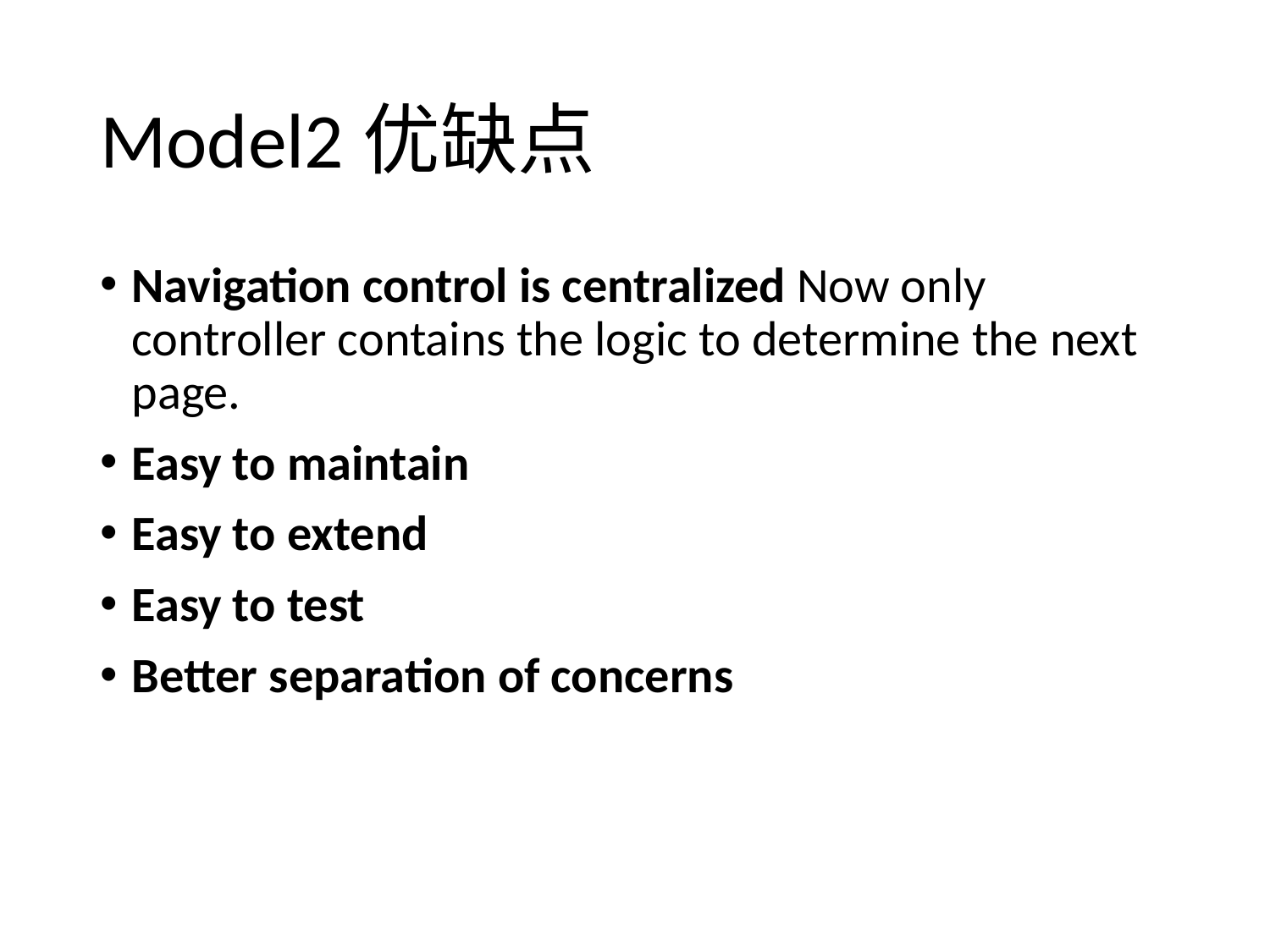

# Model2优缺点
Navigation control is centralized Now only controller contains the logic to determine the next page.
Easy to maintain
Easy to extend
Easy to test
Better separation of concerns